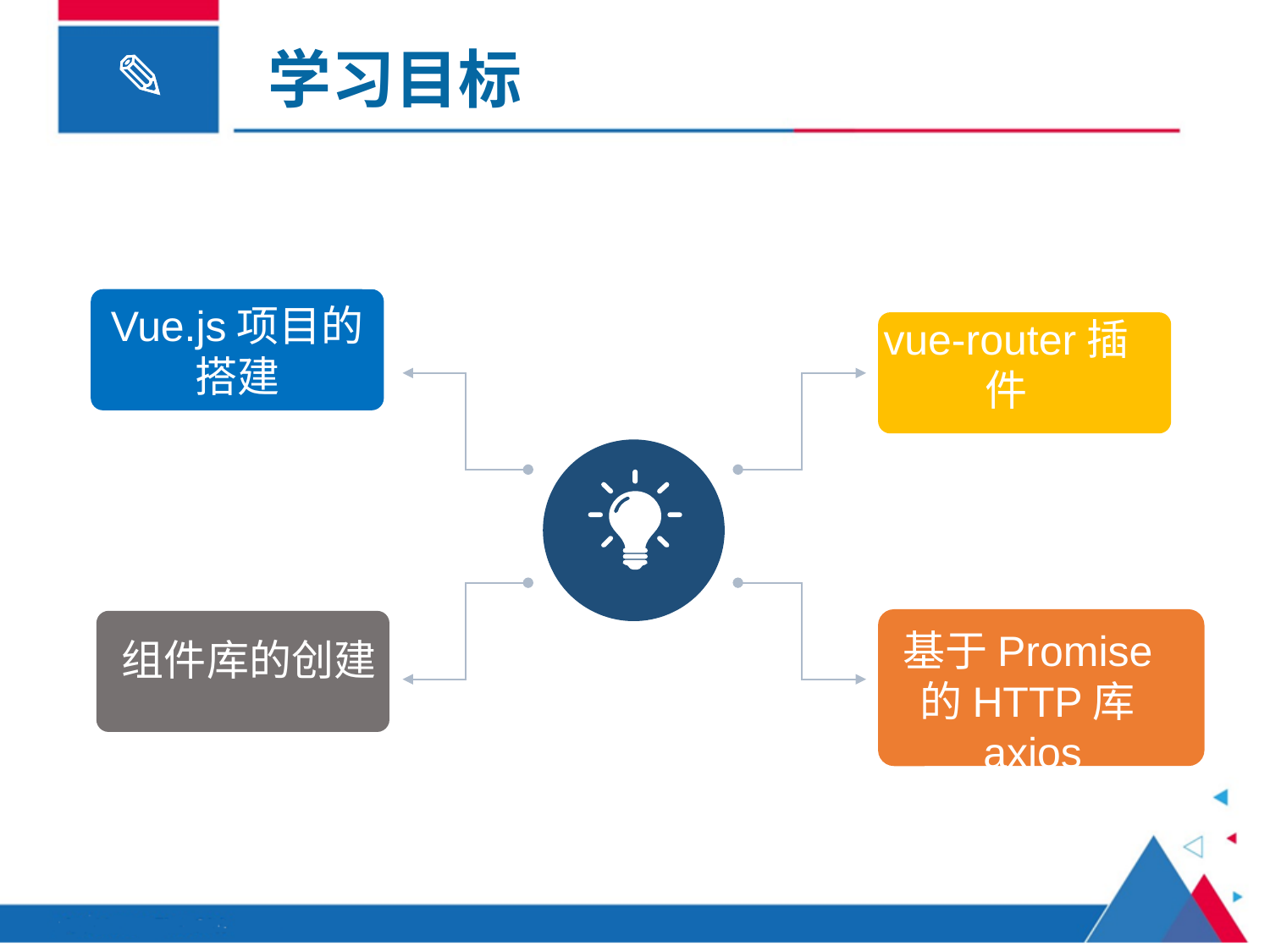

# 学习目标
Vue.js项目的搭建
vue-router插件

组件简介

基于Promise的HTTP库axios

组件库的创建